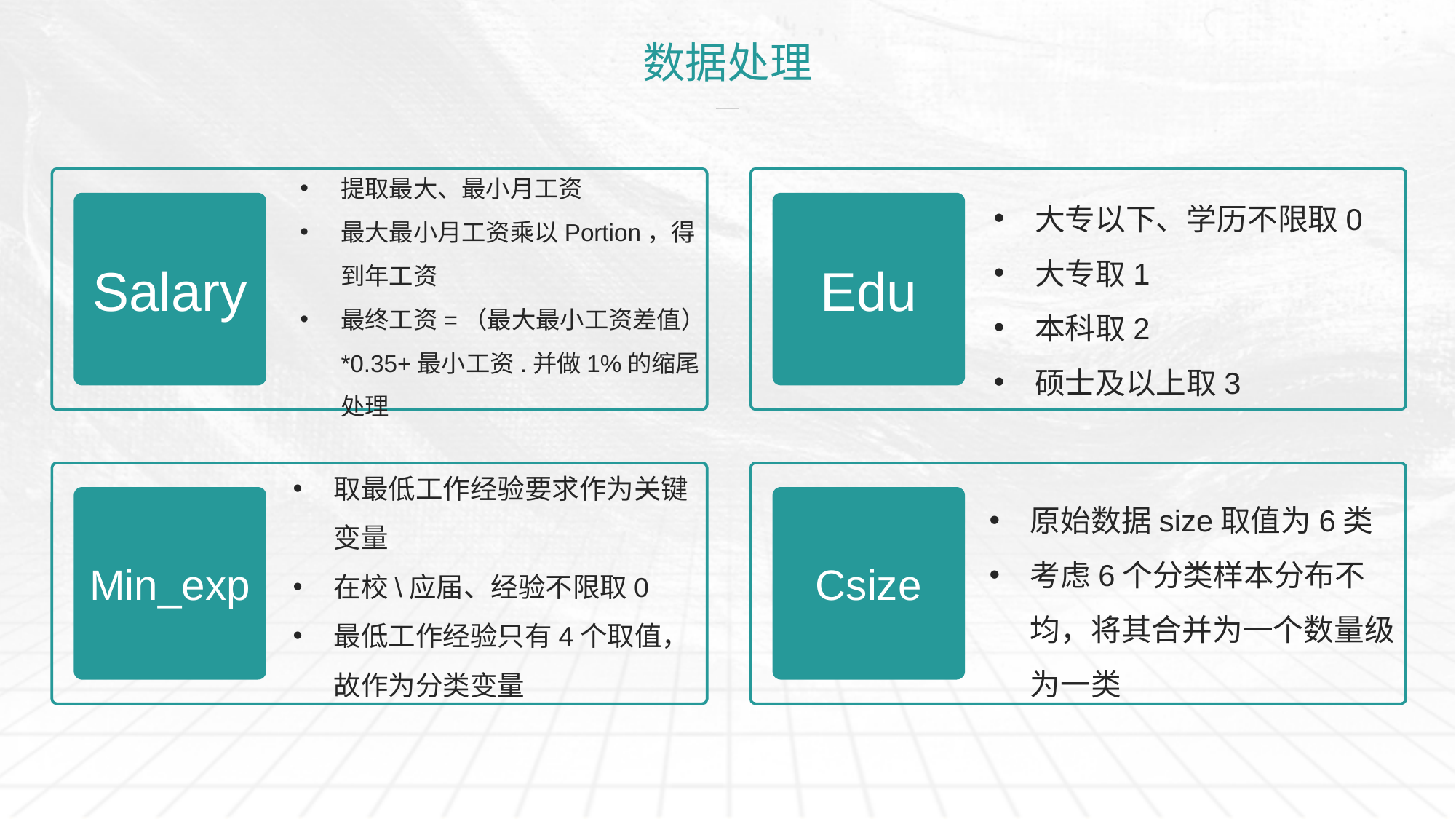

# 数据处理
提取最大、最小月工资
最大最小月工资乘以Portion，得到年工资
最终工资=（最大最小工资差值）*0.35+最小工资.并做1%的缩尾处理

Salary

大专以下、学历不限取0
大专取1
本科取2
硕士及以上取3
Edu
取最低工作经验要求作为关键变量
在校\应届、经验不限取0
最低工作经验只有4个取值，故作为分类变量

Min_exp

原始数据size取值为6类
考虑6个分类样本分布不均，将其合并为一个数量级为一类
Csize